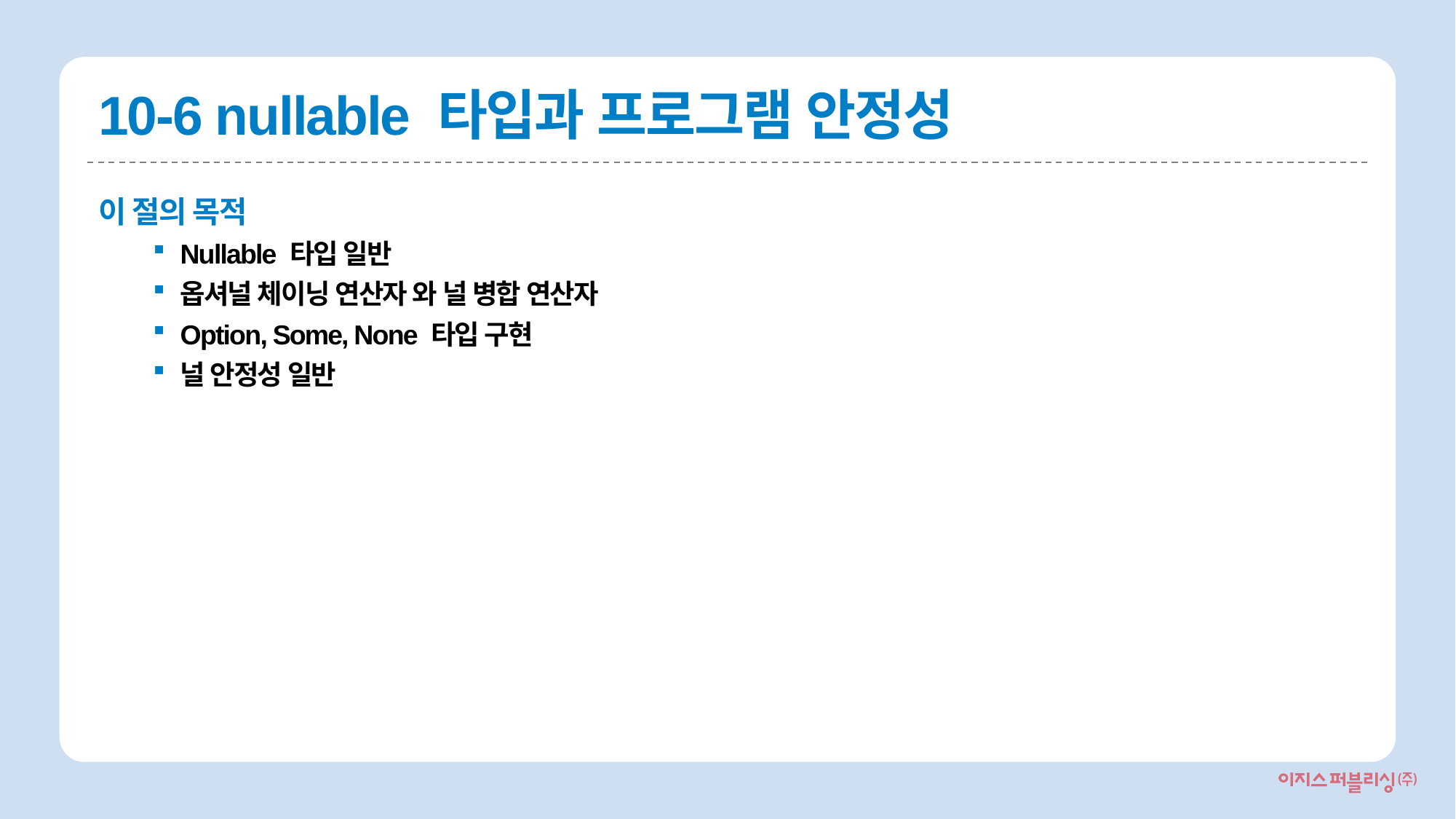

# 10-6 nullable 타입과 프로그램 안정성
이 절의 목적
Nullable 타입 일반
옵셔널 체이닝 연산자 와 널 병합 연산자
Option, Some, None 타입 구현
널 안정성 일반